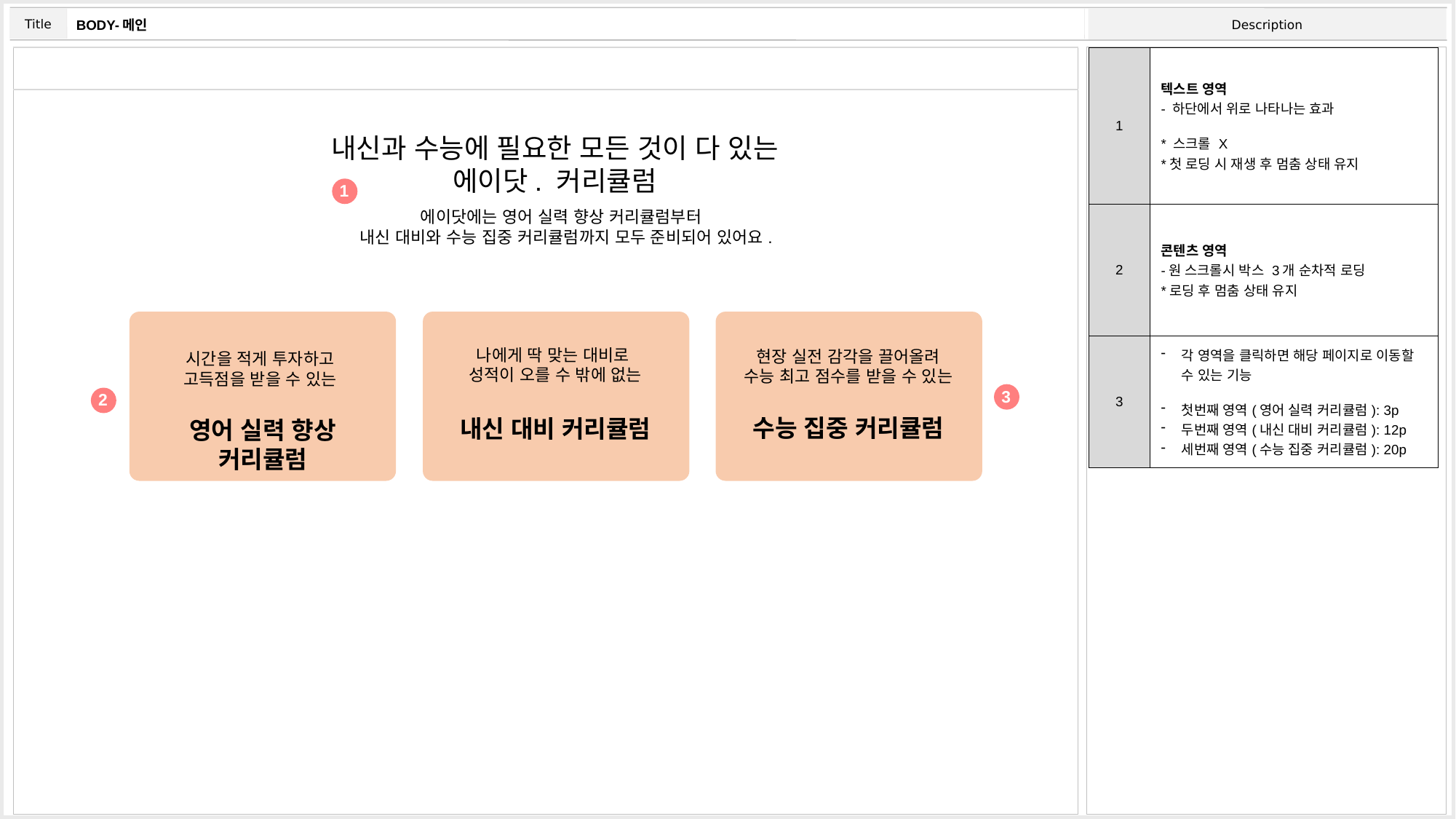

BODY-메인
| 1 | 텍스트 영역 - 하단에서 위로 나타나는 효과 \* 스크롤 X \*첫 로딩 시 재생 후 멈춤 상태 유지 |
| --- | --- |
| 2 | 콘텐츠 영역 -원 스크롤시 박스 3개 순차적 로딩 \*로딩 후 멈춤 상태 유지 |
| 3 | 각 영역을 클릭하면 해당 페이지로 이동할 수 있는 기능 첫번째 영역(영어 실력 커리큘럼): 3p 두번째 영역(내신 대비 커리큘럼): 12p 세번째 영역(수능 집중 커리큘럼): 20p |
내신과 수능에 필요한 모든 것이 다 있는
에이닷. 커리큘럼
1

에이닷에는 영어 실력 향상 커리큘럼부터
내신 대비와 수능 집중 커리큘럼까지 모두 준비되어 있어요.

시간을 적게 투자하고
고득점을 받을 수 있는
영어 실력 향상 커리큘럼

나에게 딱 맞는 대비로
성적이 오를 수 밖에 없는
내신 대비 커리큘럼

현장 실전 감각을 끌어올려
수능 최고 점수를 받을 수 있는
수능 집중 커리큘럼
3

2